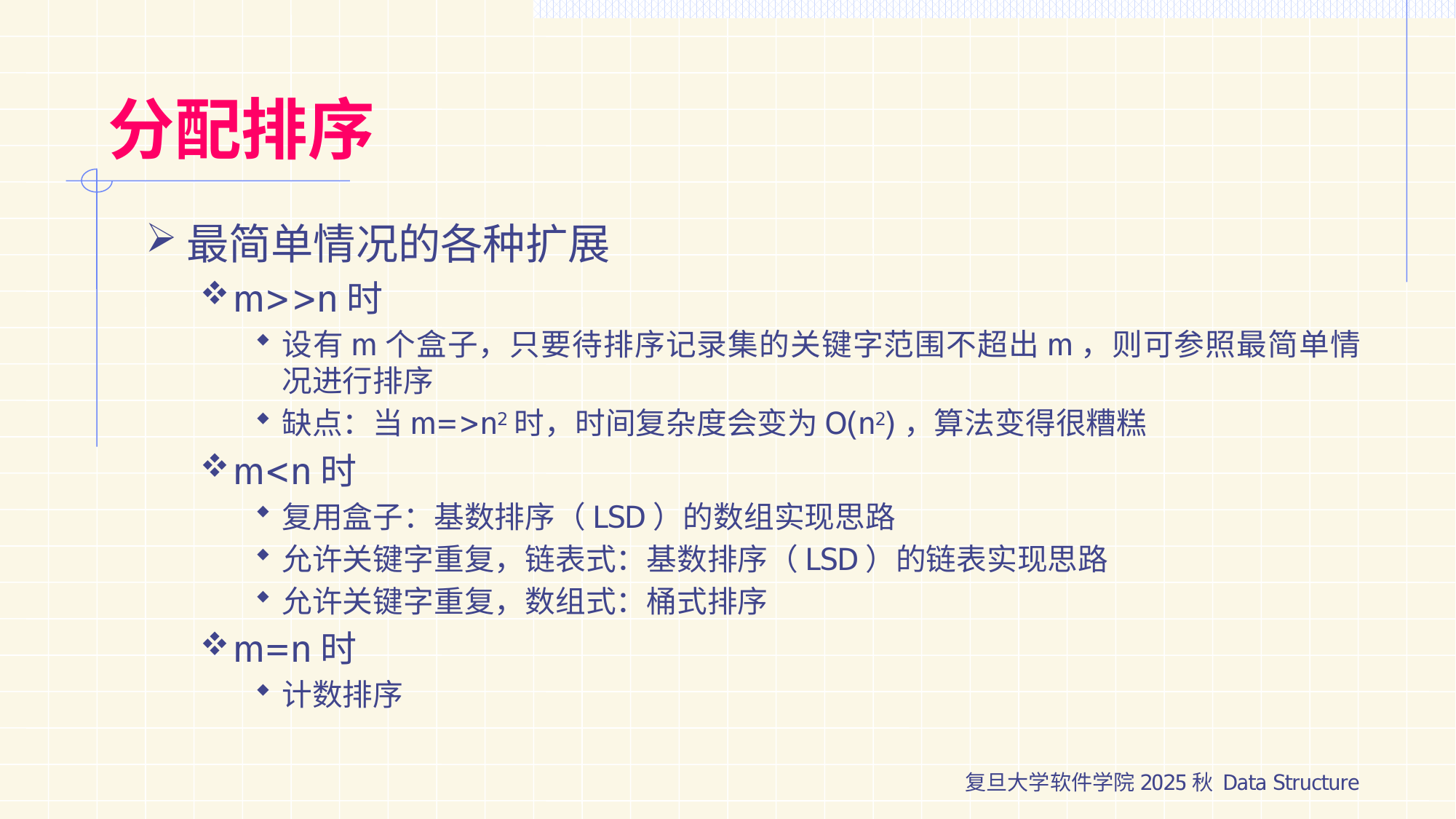

# 分配排序
最简单情况的各种扩展
m>>n时
设有m个盒子，只要待排序记录集的关键字范围不超出m，则可参照最简单情况进行排序
缺点：当m=>n2时，时间复杂度会变为O(n2)，算法变得很糟糕
m<n时
复用盒子：基数排序（LSD）的数组实现思路
允许关键字重复，链表式：基数排序（LSD）的链表实现思路
允许关键字重复，数组式：桶式排序
m=n时
计数排序